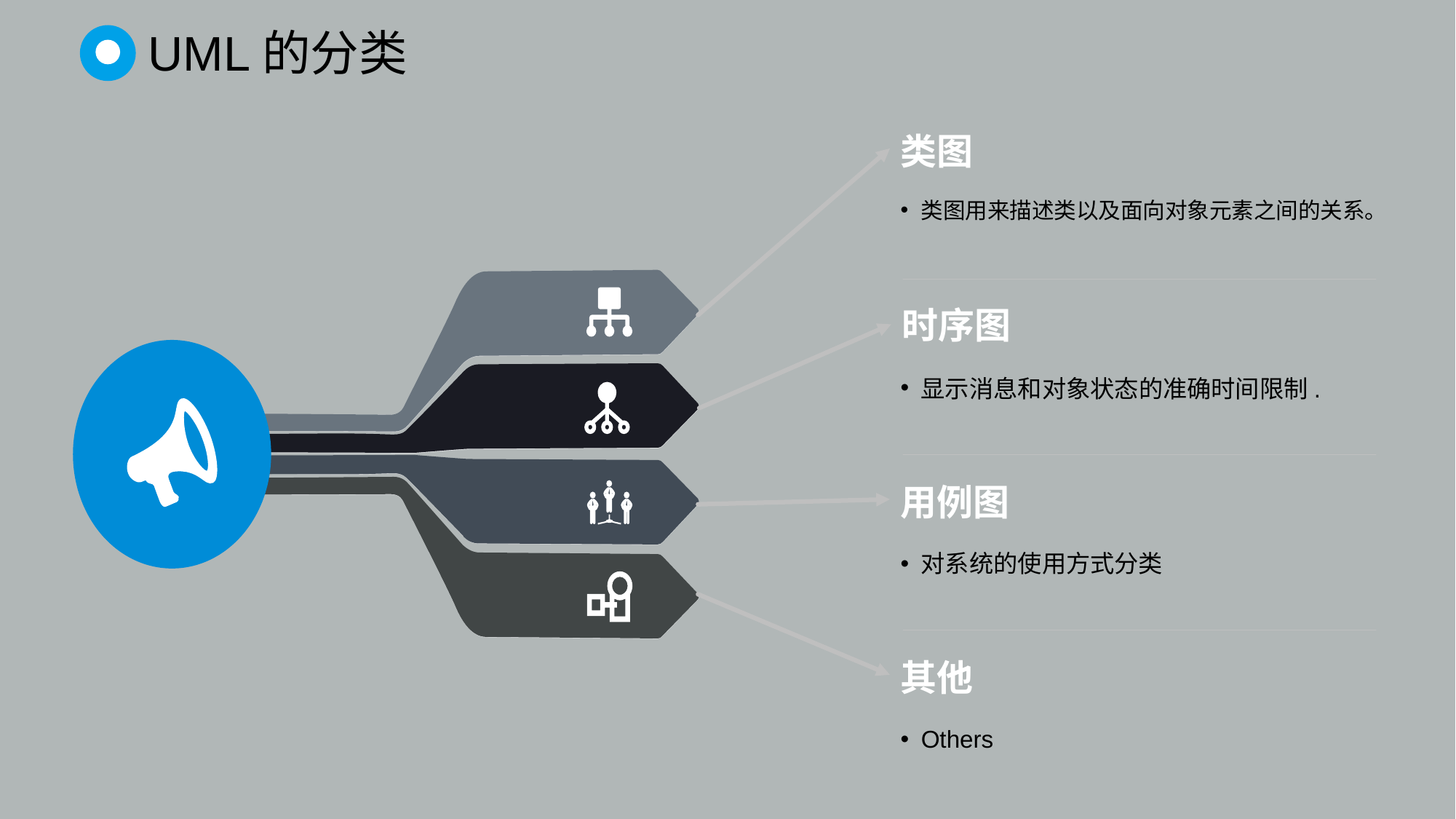

UML的分类

类图
类图用来描述类以及面向对象元素之间的关系。

显示消息和对象状态的准确时间限制.
用例图
对系统的使用方式分类
其他
Others

时序图